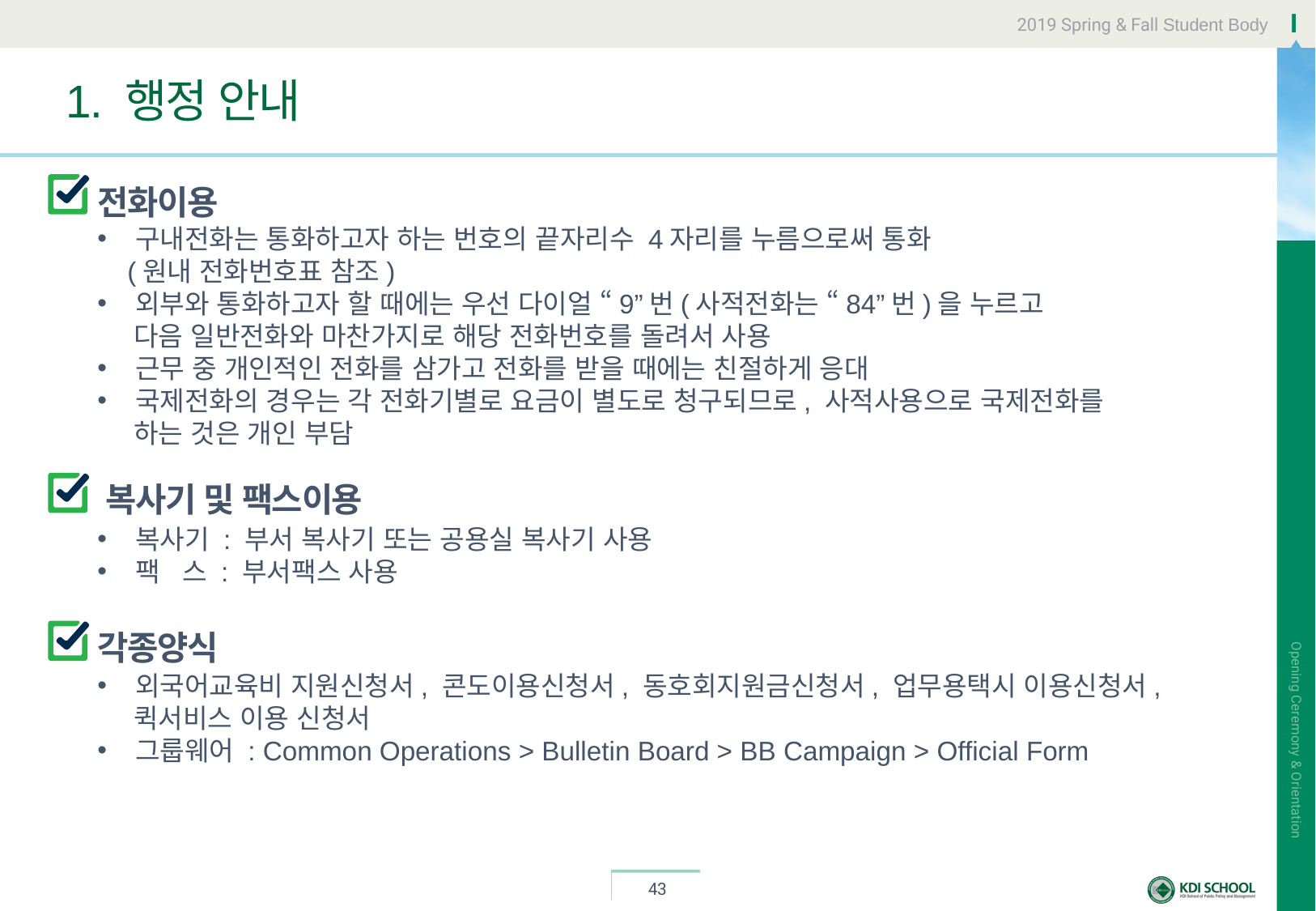

# 1. 행정 안내
전화이용

구내전화는 통화하고자 하는 번호의 끝자리수 4자리를 누름으로써 통화
    (원내 전화번호표 참조)
외부와 통화하고자 할 때에는 우선 다이얼 “9”번(사적전화는 “84”번)을 누르고
    다음 일반전화와 마찬가지로 해당 전화번호를 돌려서 사용
근무 중 개인적인 전화를 삼가고 전화를 받을 때에는 친절하게 응대
국제전화의 경우는 각 전화기별로 요금이 별도로 청구되므로, 사적사용으로 국제전화를
    하는 것은 개인 부담
복사기 및 팩스이용

복사기 : 부서 복사기 또는 공용실 복사기 사용
팩   스 : 부서팩스 사용
각종양식

외국어교육비 지원신청서, 콘도이용신청서, 동호회지원금신청서, 업무용택시 이용신청서,
    퀵서비스 이용 신청서
그룹웨어 : Common Operations > Bulletin Board > BB Campaign > Official Form